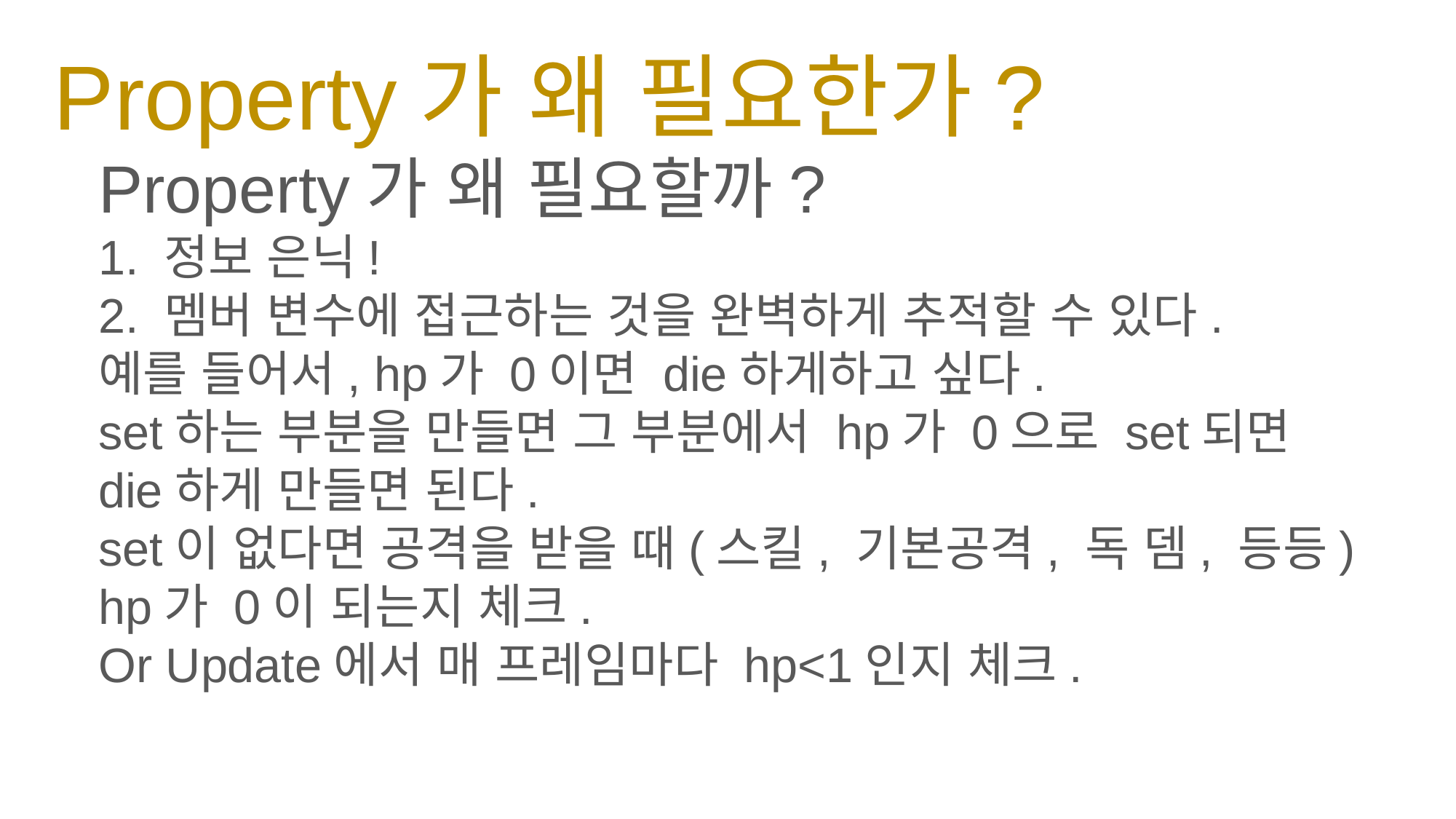

# Property가 왜 필요한가?
Property가 왜 필요할까?
1. 정보 은닉!
2. 멤버 변수에 접근하는 것을 완벽하게 추적할 수 있다.
예를 들어서, hp가 0이면 die하게하고 싶다.
set하는 부분을 만들면 그 부분에서 hp가 0으로 set되면 die하게 만들면 된다.
set이 없다면 공격을 받을 때(스킬, 기본공격, 독 뎀, 등등) hp가 0이 되는지 체크.
Or Update에서 매 프레임마다 hp<1인지 체크.